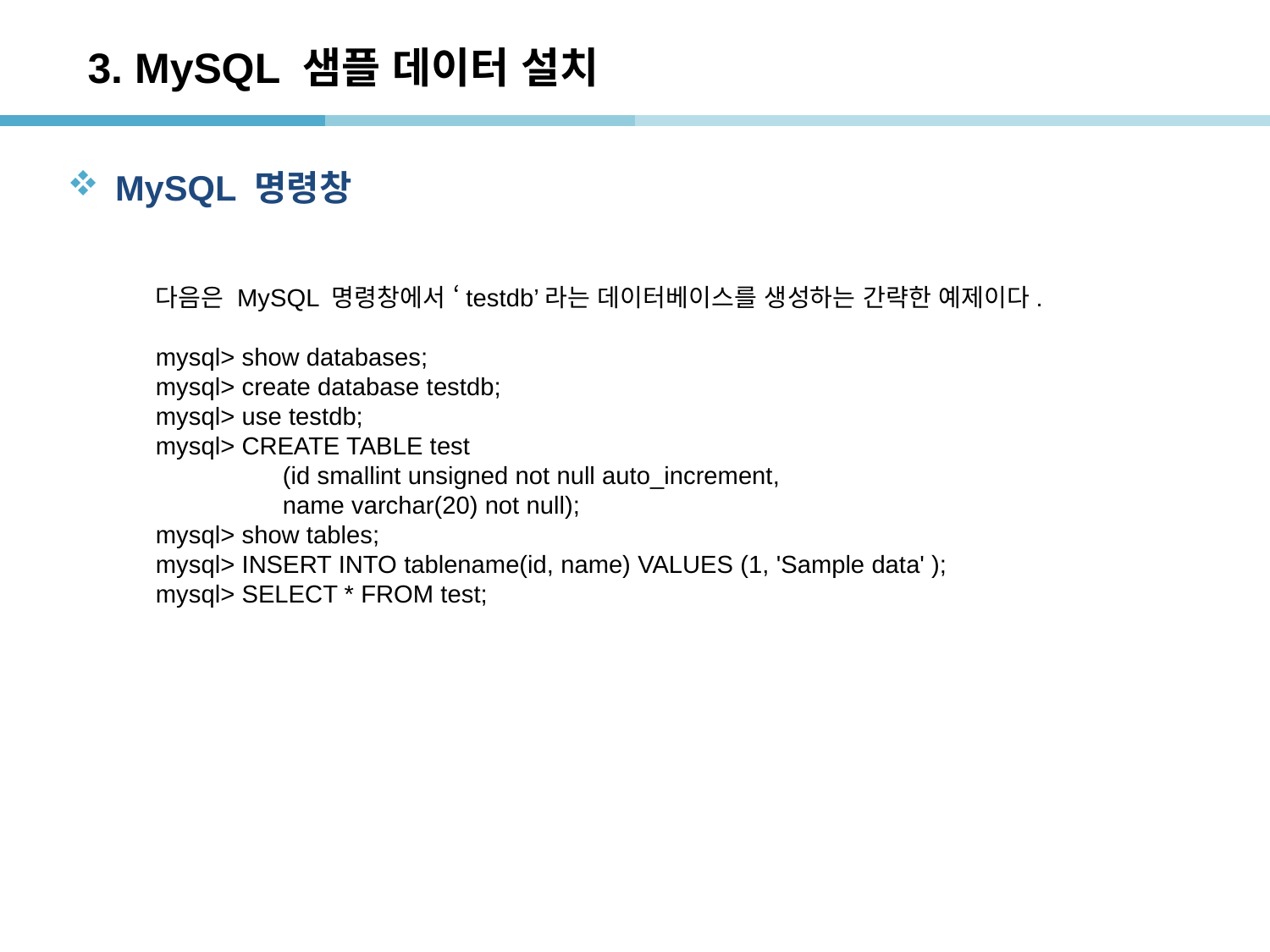

# 3. MySQL 샘플 데이터 설치
MySQL 명령창
다음은 MySQL 명령창에서 ‘testdb’라는 데이터베이스를 생성하는 간략한 예제이다.

mysql> show databases;
mysql> create database testdb;
mysql> use testdb;
mysql> CREATE TABLE test
	(id smallint unsigned not null auto_increment,
	name varchar(20) not null);
mysql> show tables;
mysql> INSERT INTO tablename(id, name) VALUES (1, 'Sample data' );
mysql> SELECT * FROM test;